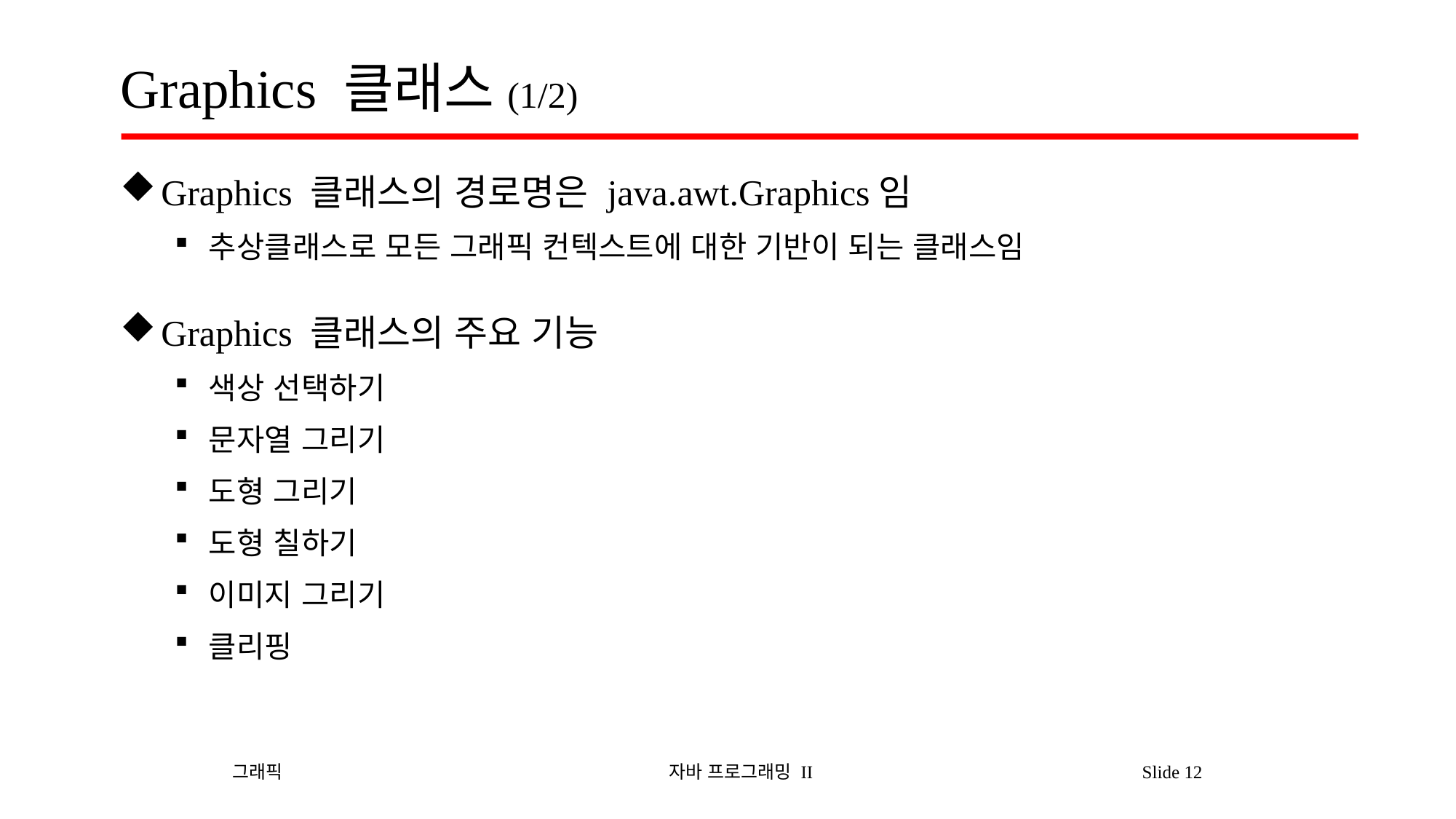

# Graphics 클래스(1/2)
Graphics 클래스의 경로명은 java.awt.Graphics임
추상클래스로 모든 그래픽 컨텍스트에 대한 기반이 되는 클래스임
Graphics 클래스의 주요 기능
색상 선택하기
문자열 그리기
도형 그리기
도형 칠하기
이미지 그리기
클리핑